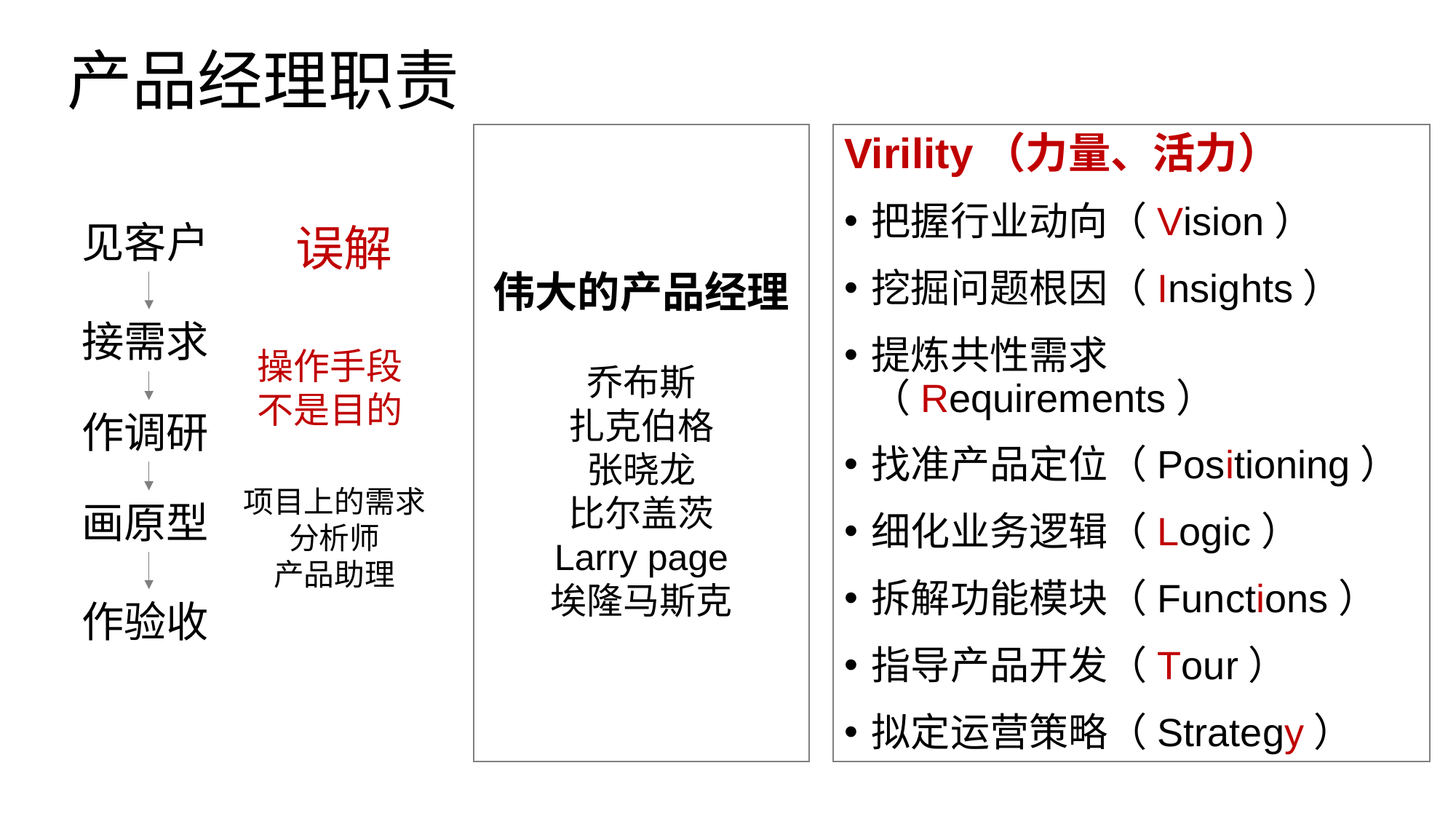

# 产品经理职责
伟大的产品经理

乔布斯
扎克伯格
张晓龙
比尔盖茨
Larry page
埃隆马斯克
Virility（力量、活力）
把握行业动向（Vision）
挖掘问题根因（Insights）
提炼共性需求（Requirements）
找准产品定位（Positioning）
细化业务逻辑（Logic）
拆解功能模块（Functions）
指导产品开发（Tour）
拟定运营策略（Strategy）
见客户
接需求
作调研
画原型
作验收
误解
操作手段
不是目的
项目上的需求分析师
产品助理